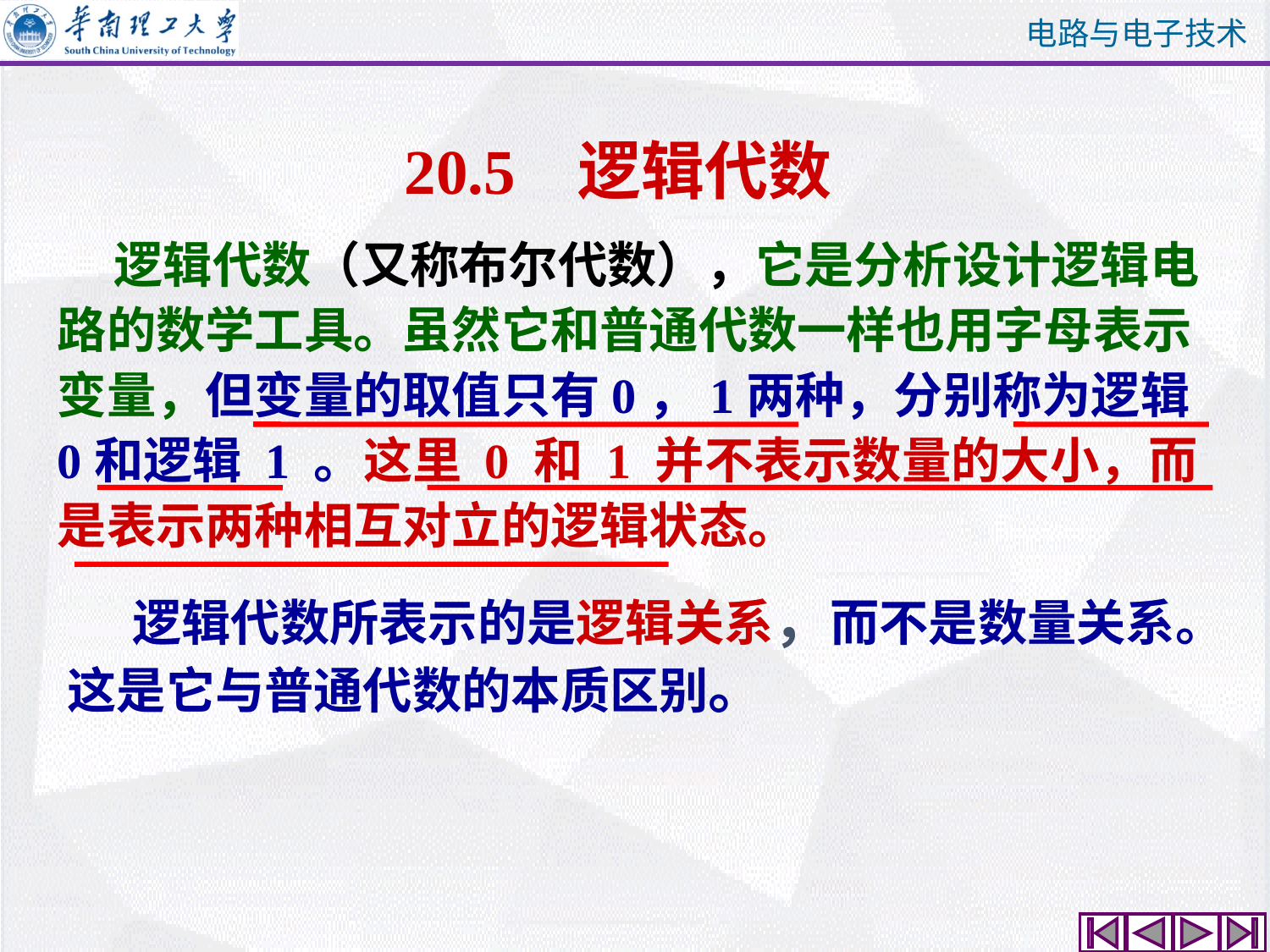

20.5   逻辑代数
    逻辑代数（又称布尔代数），它是分析设计逻辑电路的数学工具。虽然它和普通代数一样也用字母表示变量，但变量的取值只有0，1两种，分别称为逻辑 0和逻辑 1 。这里 0 和 1 并不表示数量的大小，而是表示两种相互对立的逻辑状态。

    逻辑代数所表示的是逻辑关系，而不是数量关系。这是它与普通代数的本质区别。